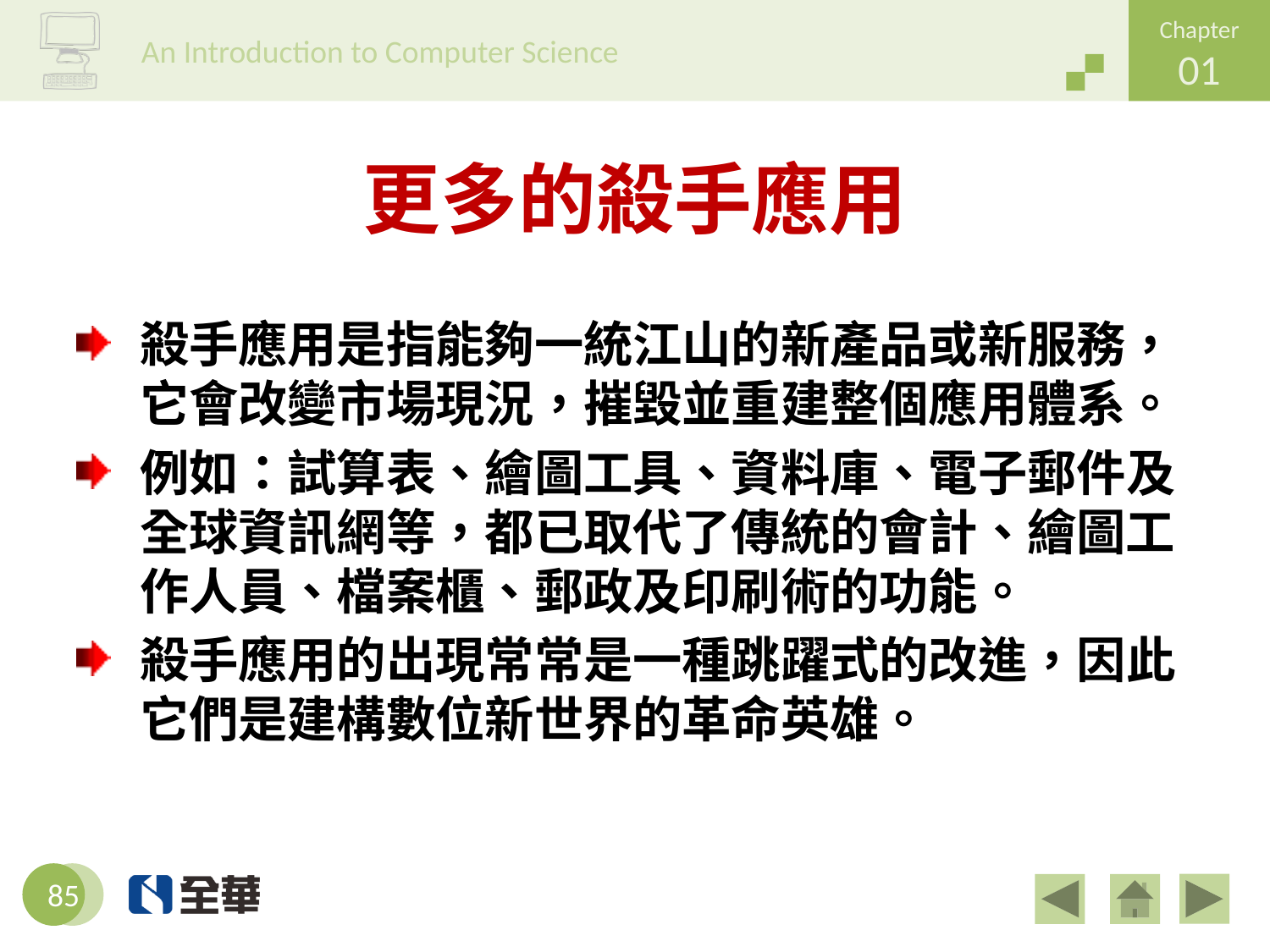

# 更多的殺手應用
殺手應用是指能夠一統江山的新產品或新服務，它會改變市場現況，摧毀並重建整個應用體系。
例如：試算表、繪圖工具、資料庫、電子郵件及全球資訊網等，都已取代了傳統的會計、繪圖工作人員、檔案櫃、郵政及印刷術的功能。
殺手應用的出現常常是一種跳躍式的改進，因此它們是建構數位新世界的革命英雄。